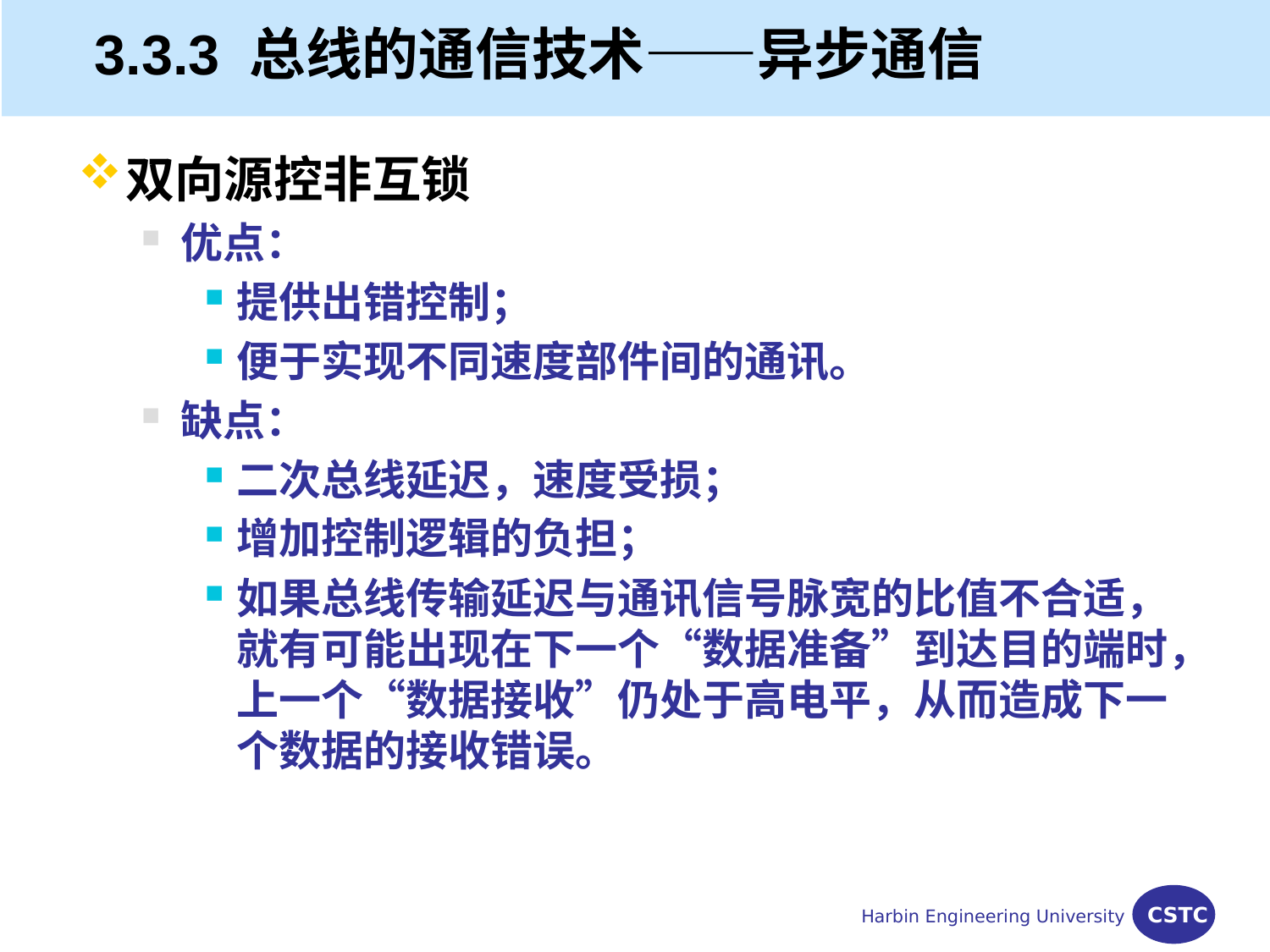

# 3.3.3 总线的通信技术——异步通信
双向源控非互锁
优点：
提供出错控制；
便于实现不同速度部件间的通讯。
缺点：
二次总线延迟，速度受损；
增加控制逻辑的负担；
如果总线传输延迟与通讯信号脉宽的比值不合适，就有可能出现在下一个“数据准备”到达目的端时，上一个“数据接收”仍处于高电平，从而造成下一个数据的接收错误。
Harbin Engineering University